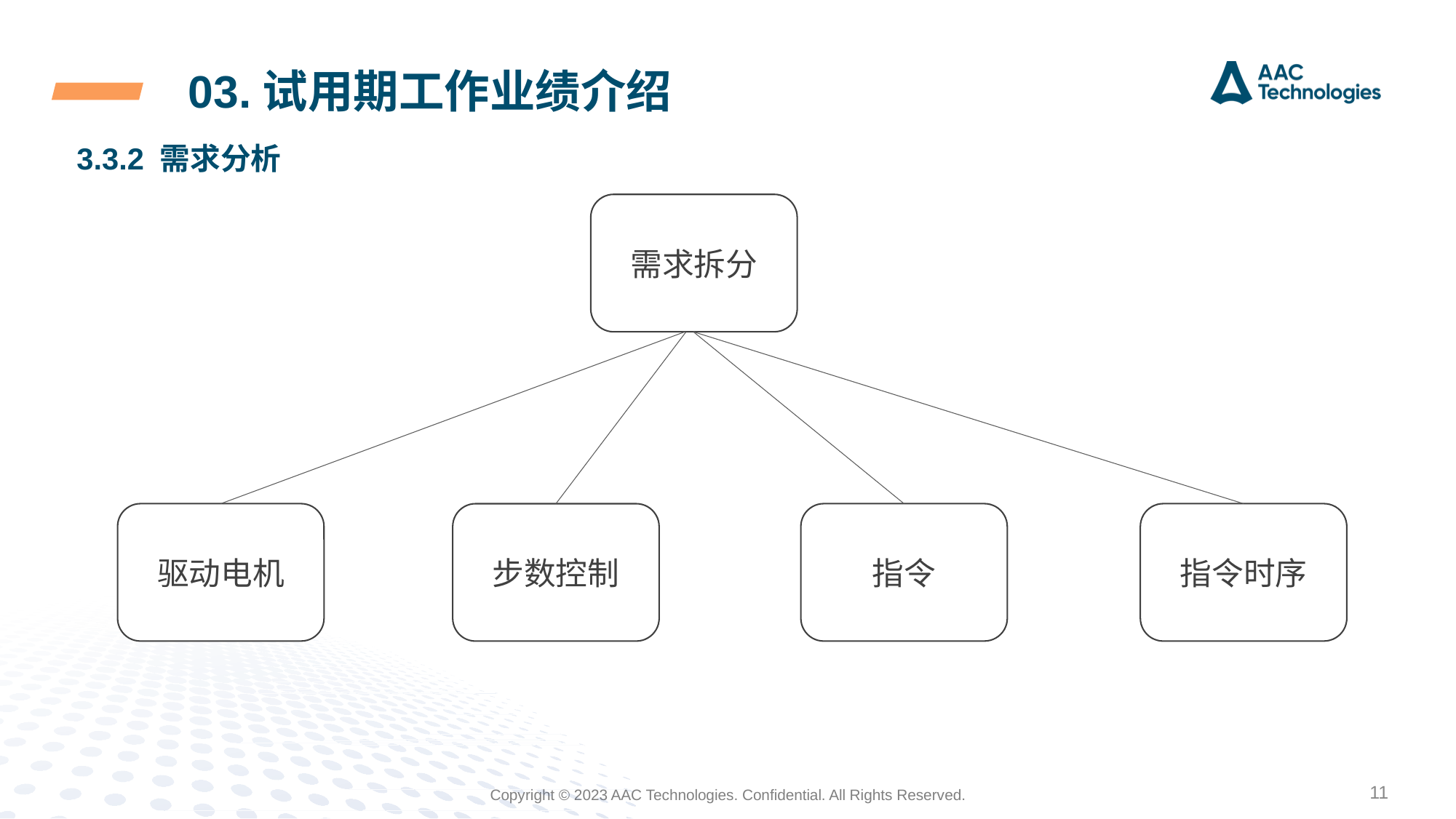

03.试用期工作业绩介绍
3.3.2 需求分析
需求拆分
驱动电机
指令
指令时序
步数控制
11